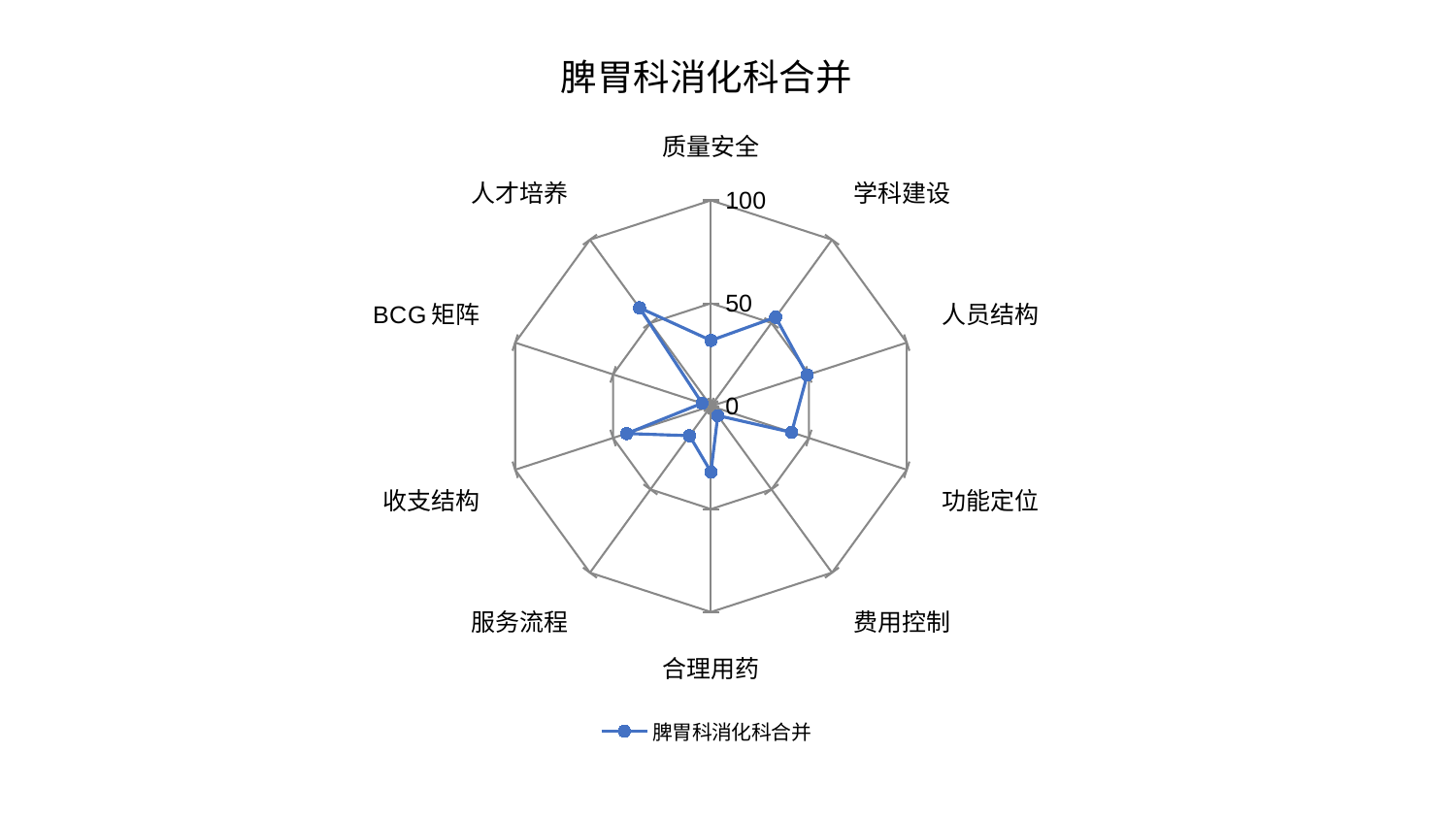

### Chart: 脾胃科消化科合并

| Category | 脾胃科消化科合并 |
|---|---|
| 质量安全 | 31.93447921910992 |
| 学科建设 | 53.46486582224881 |
| 人员结构 | 49.173944684168 |
| 功能定位 | 41.21431828712512 |
| 费用控制 | 5.655960923070885 |
| 合理用药 | 31.959909941306556 |
| 服务流程 | 17.75121402762486 |
| 收支结构 | 43.058555697134665 |
| BCG矩阵 | 4.565841831458026 |
| 人才培养 | 59.106449578698765 |
95